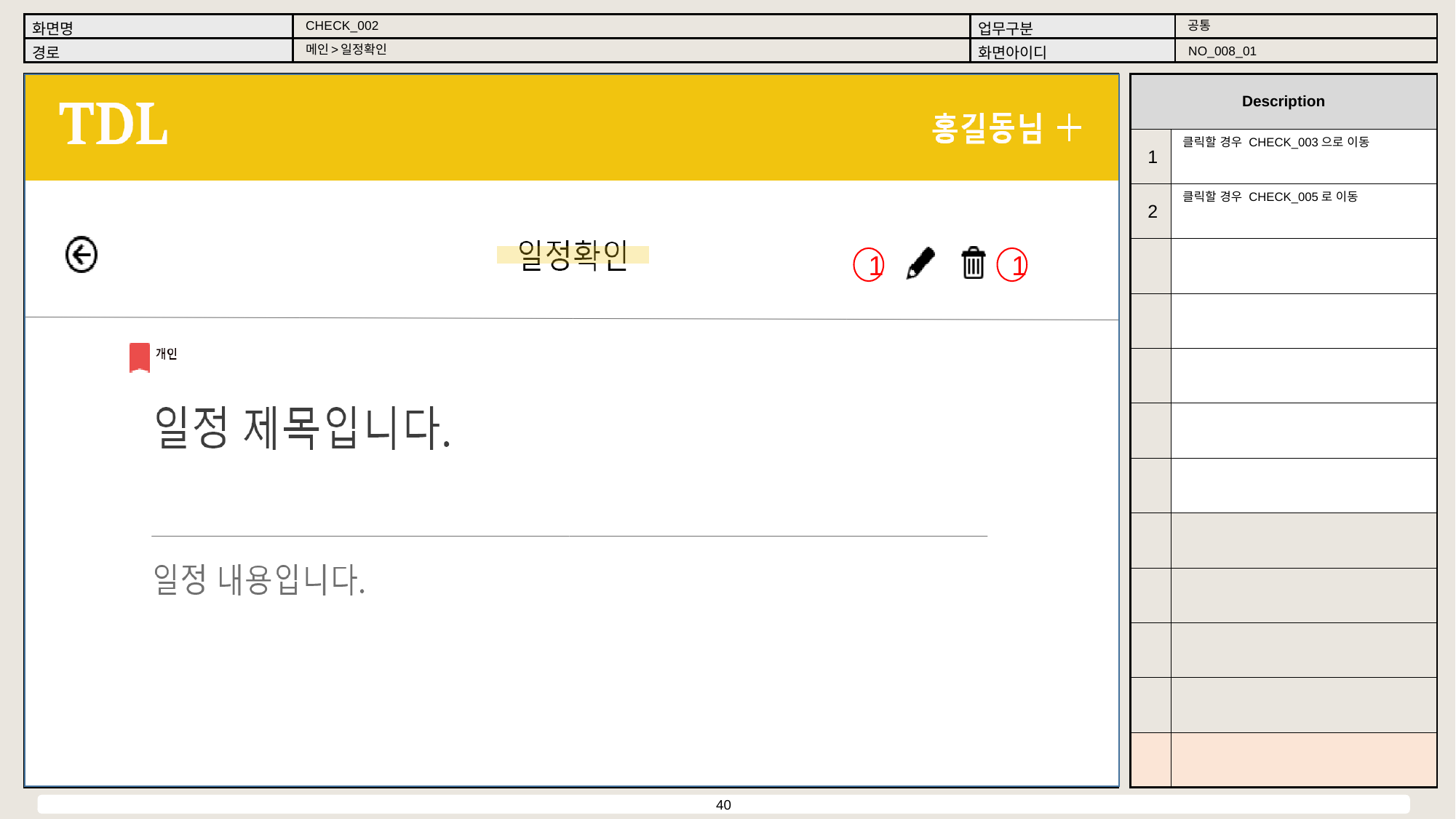

공통
CHECK_002
메인>일정확인
NO_008_01

클릭할 경우 CHECK_003으로 이동
1
클릭할 경우 CHECK_005로 이동
2
1
1